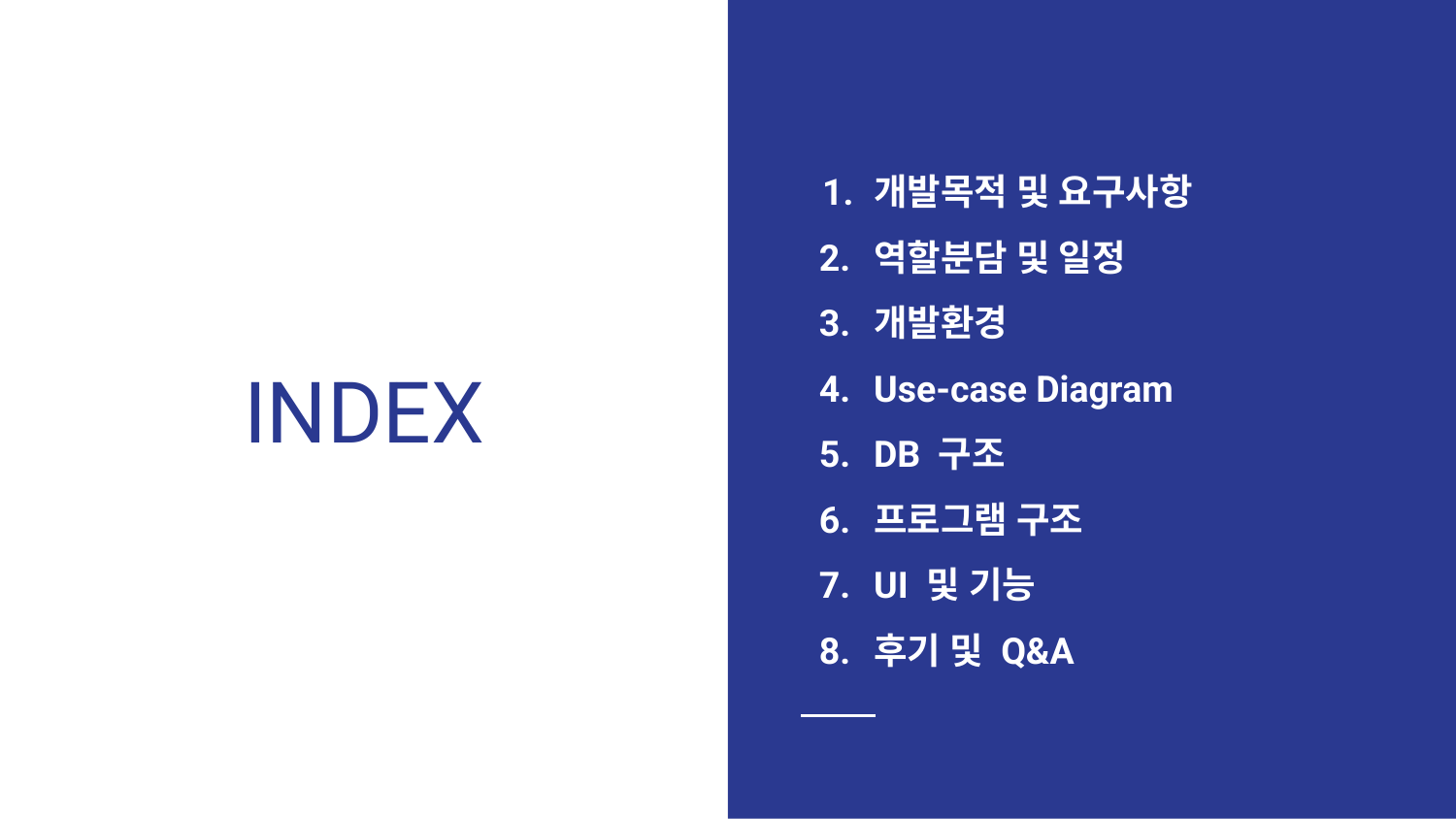

개발목적 및 요구사항
역할분담 및 일정
개발환경
Use-case Diagram
DB 구조
프로그램 구조
UI 및 기능
후기 및 Q&A
# INDEX